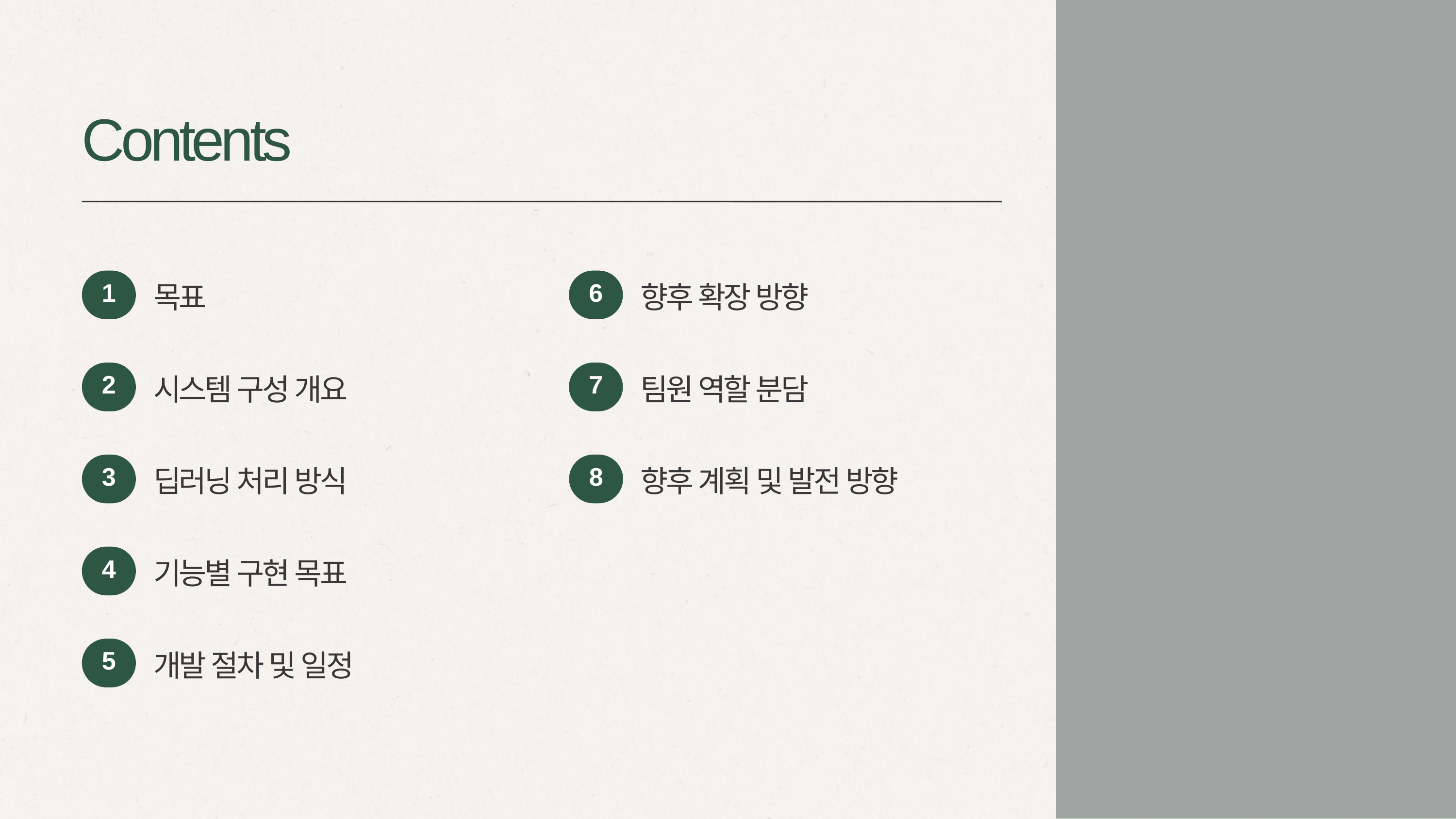

Contents

1

6

목표
향후 확장 방향
7

2

팀원 역할 분담
시스템 구성 개요
8

3

향후 계획 및 발전 방향
딥러닝 처리 방식
4

기능별 구현 목표
5

개발 절차 및 일정